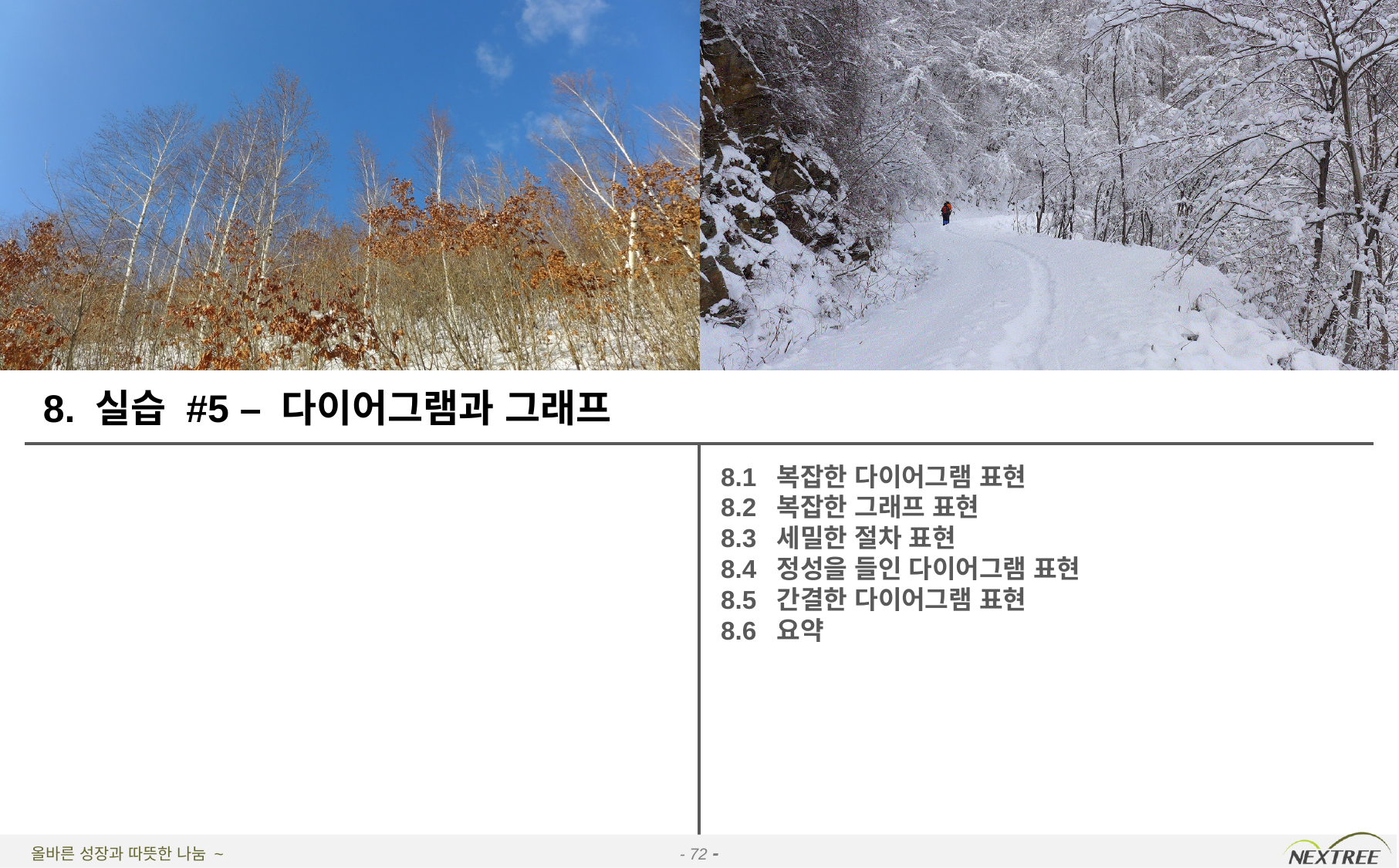

# 8. 실습 #5 – 다이어그램과 그래프
8.1  복잡한 다이어그램 표현
8.2  복잡한 그래프 표현
8.3  세밀한 절차 표현
8.4  정성을 들인 다이어그램 표현
8.5  간결한 다이어그램 표현
8.6  요약